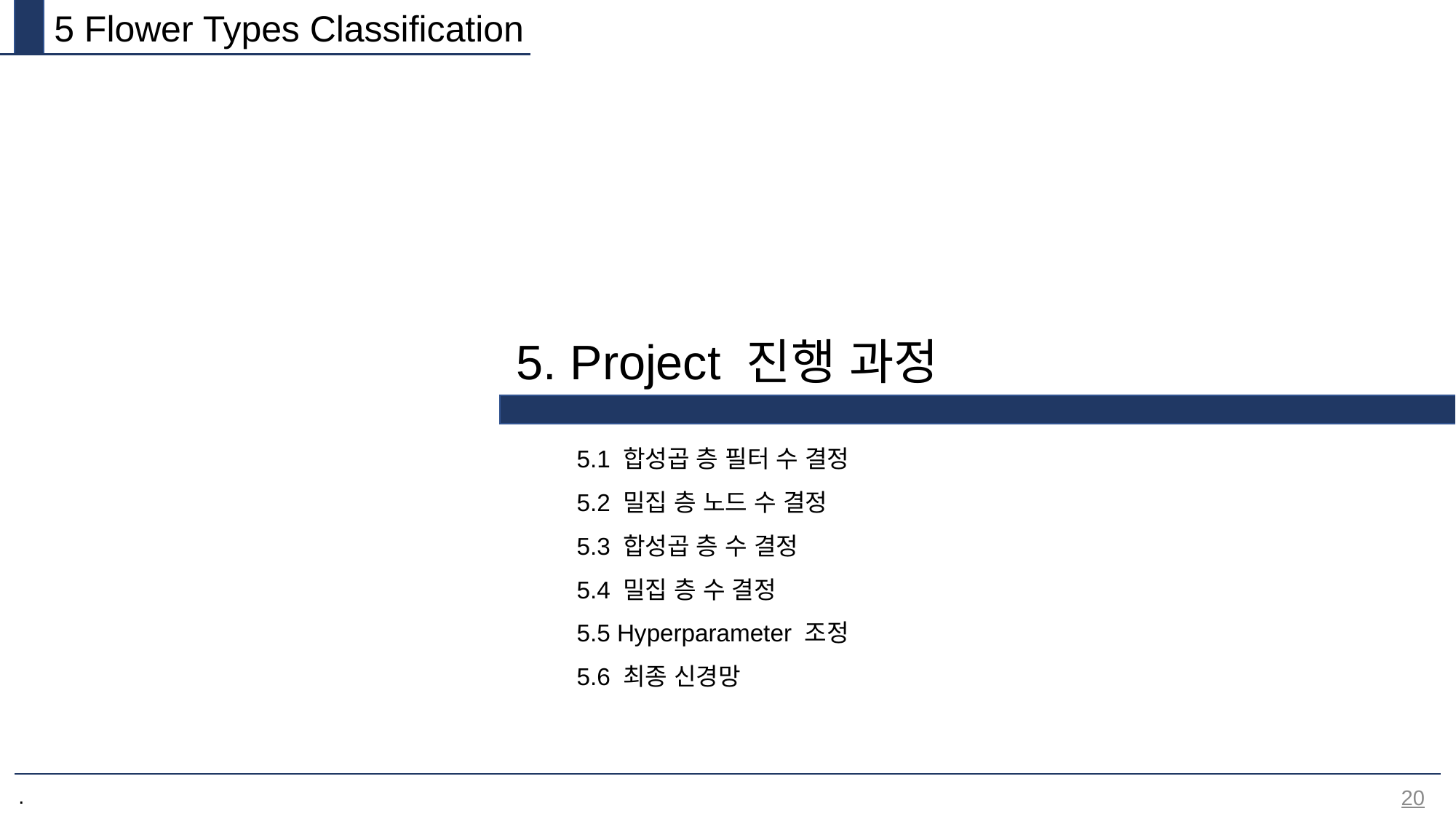

5 Flower Types Classification
5. Project 진행 과정

5.1 합성곱 층 필터 수 결정
5.2 밀집 층 노드 수 결정
5.3 합성곱 층 수 결정
5.4 밀집 층 수 결정
5.5 Hyperparameter 조정
5.6 최종 신경망
20
.